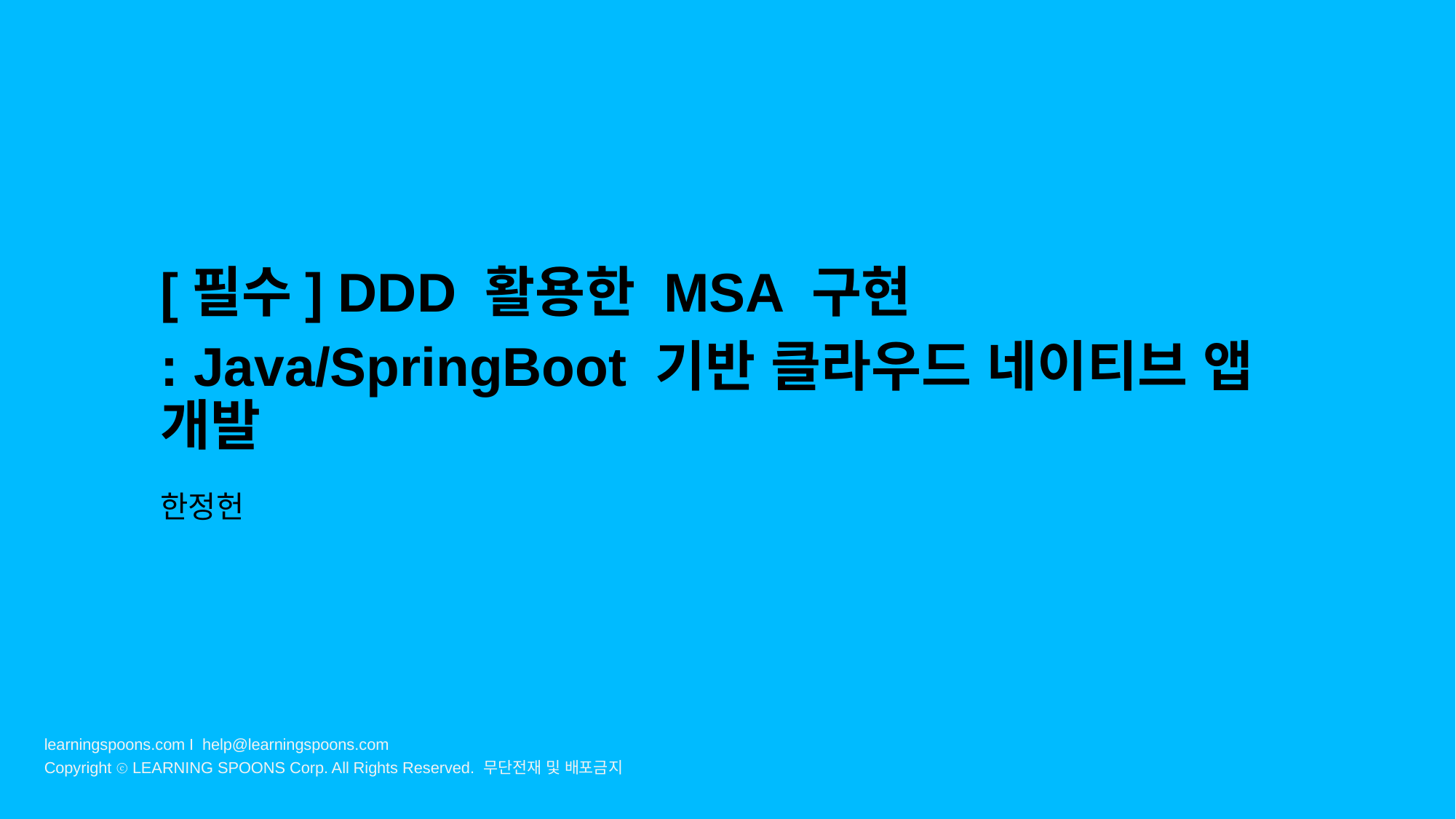

[필수] DDD 활용한 MSA 구현
: Java/SpringBoot 기반 클라우드 네이티브 앱 개발
한정헌